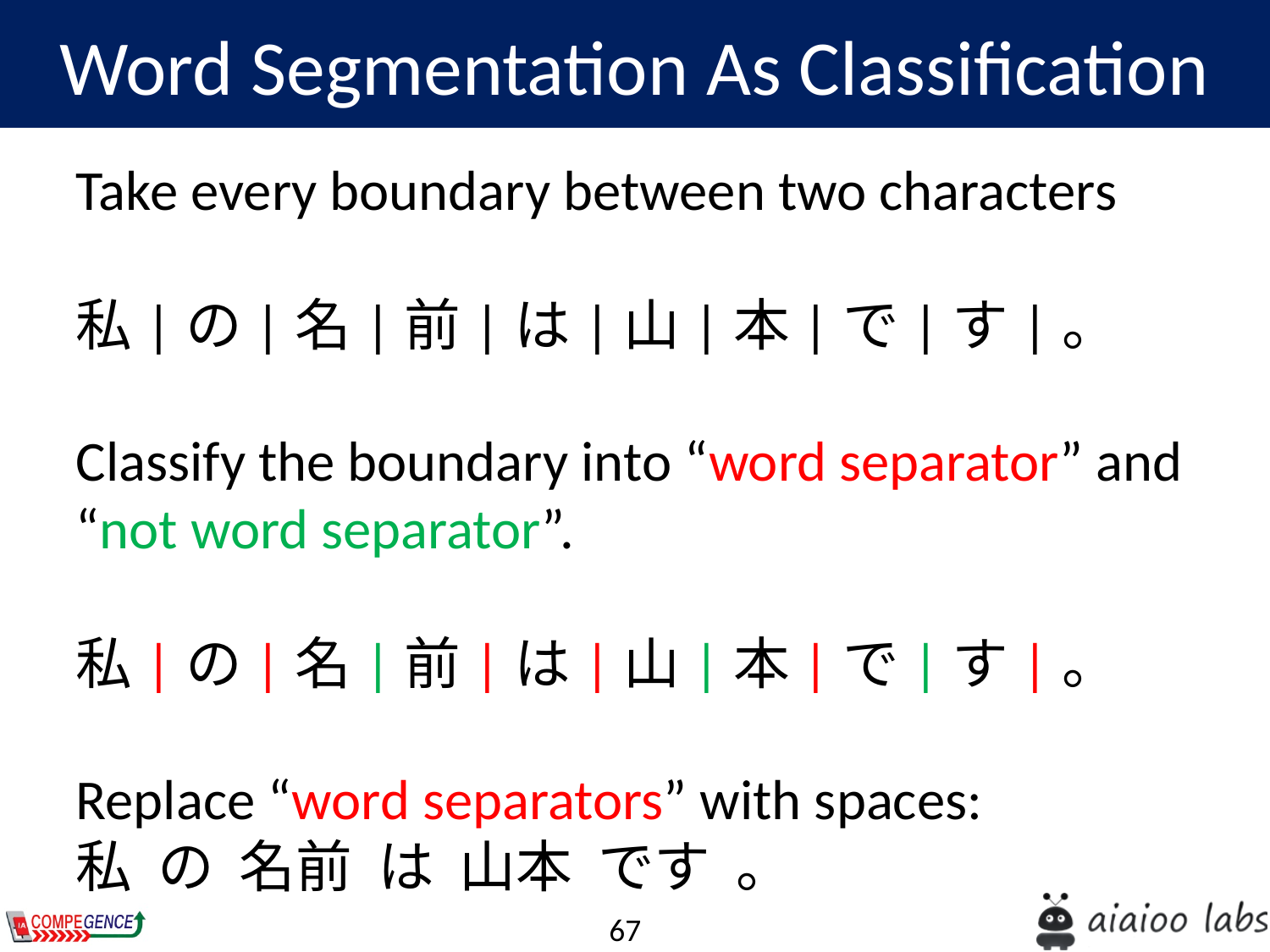

Word Segmentation As Classification
Take every boundary between two characters

私|の|名|前|は|山|本|で|す|。

Classify the boundary into “word separator” and “not word separator”.

私|の|名|前|は|山|本|で|す|。

Replace “word separators” with spaces:
私  の  名前  は  山本  です  。